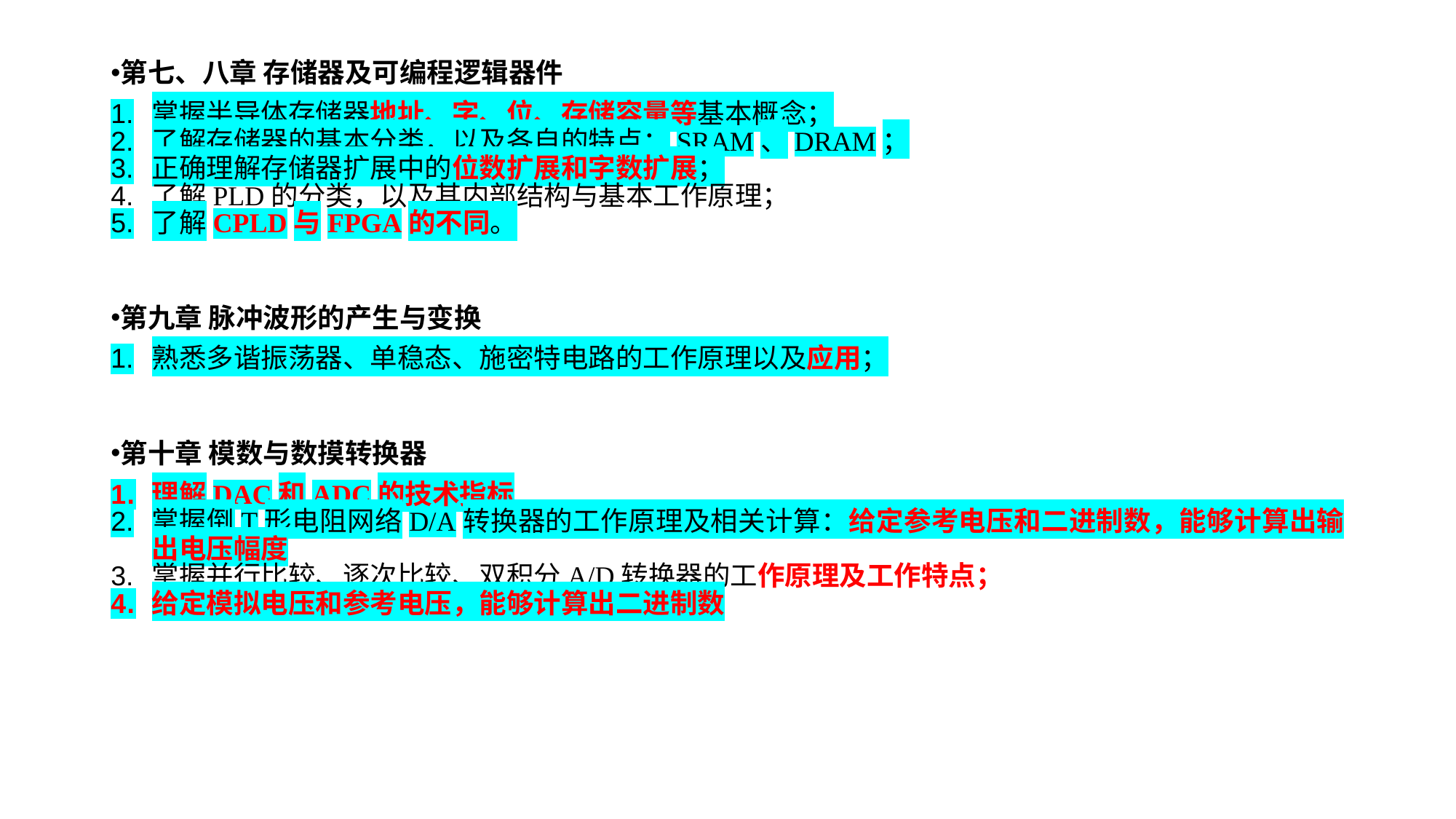

第七、八章 存储器及可编程逻辑器件
掌握半导体存储器地址、字、位、存储容量等基本概念；
了解存储器的基本分类，以及各自的特点：SRAM、DRAM；
正确理解存储器扩展中的位数扩展和字数扩展；
了解PLD的分类，以及其内部结构与基本工作原理；
了解CPLD与FPGA的不同。

第九章 脉冲波形的产生与变换
熟悉多谐振荡器、单稳态、施密特电路的工作原理以及应用；

第十章 模数与数摸转换器
理解DAC和ADC的技术指标
掌握倒T形电阻网络D/A转换器的工作原理及相关计算：给定参考电压和二进制数，能够计算出输出电压幅度
掌握并行比较、逐次比较、双积分A/D转换器的工作原理及工作特点；
给定模拟电压和参考电压，能够计算出二进制数